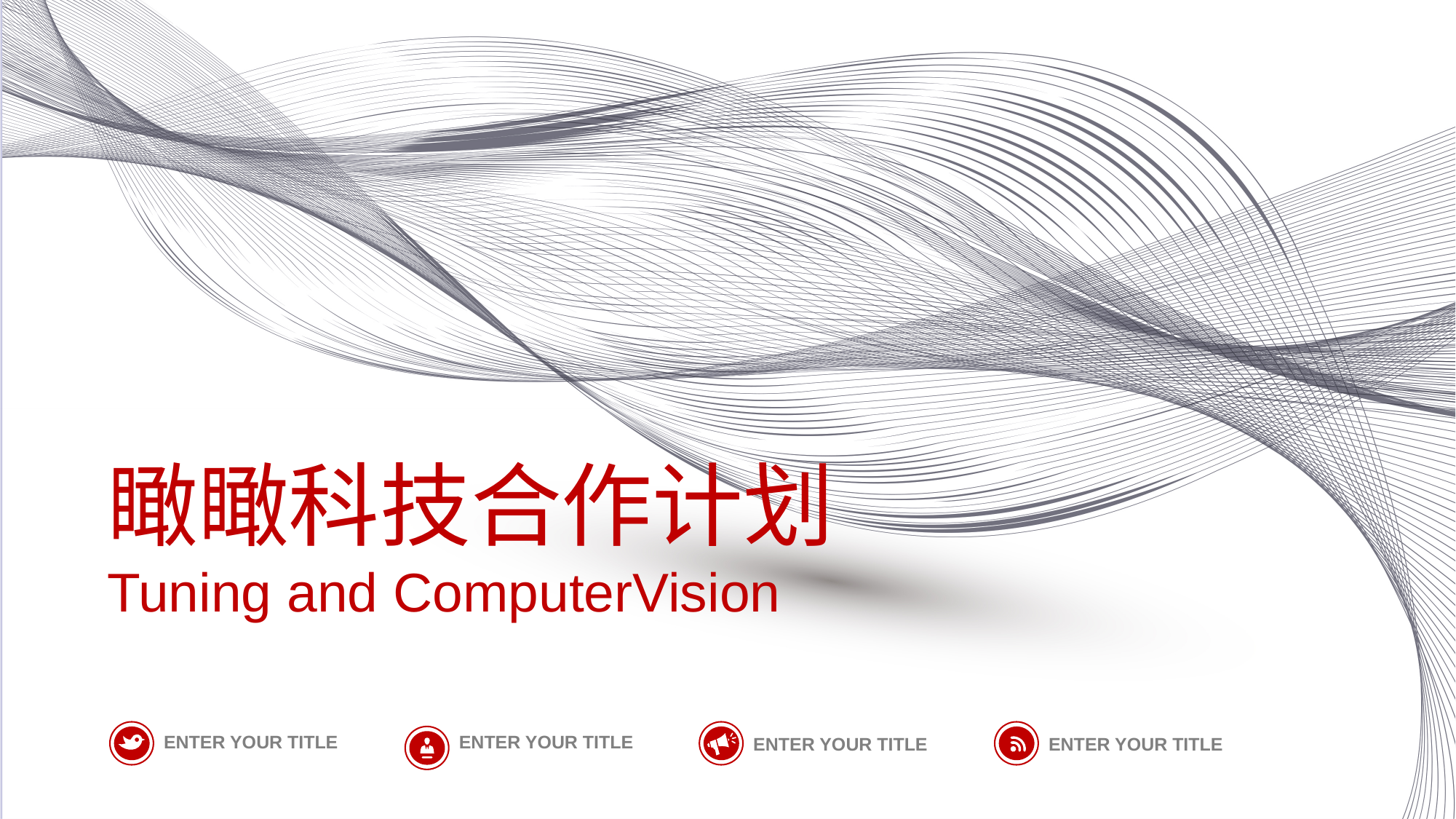

瞰瞰科技合作计划
Tuning and ComputerVision

ENTER YOUR TITLE
ENTER YOUR TITLE

ENTER YOUR TITLE
ENTER YOUR TITLE